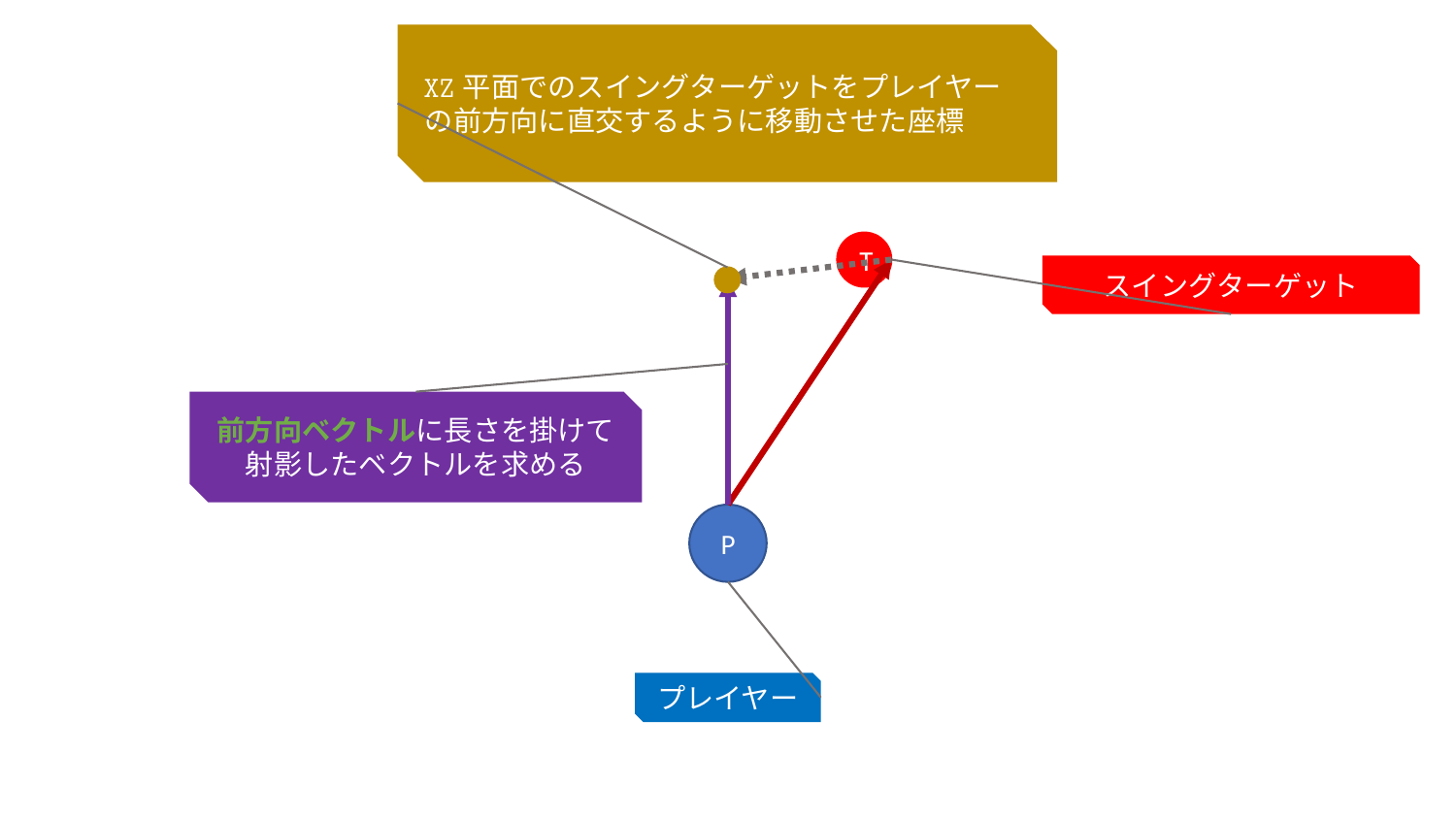

XZ平面でのスイングターゲットをプレイヤーの前方向に直交するように移動させた座標
T
スイングターゲット

前方向ベクトルに長さを掛けて射影したベクトルを求める
P
プレイヤー